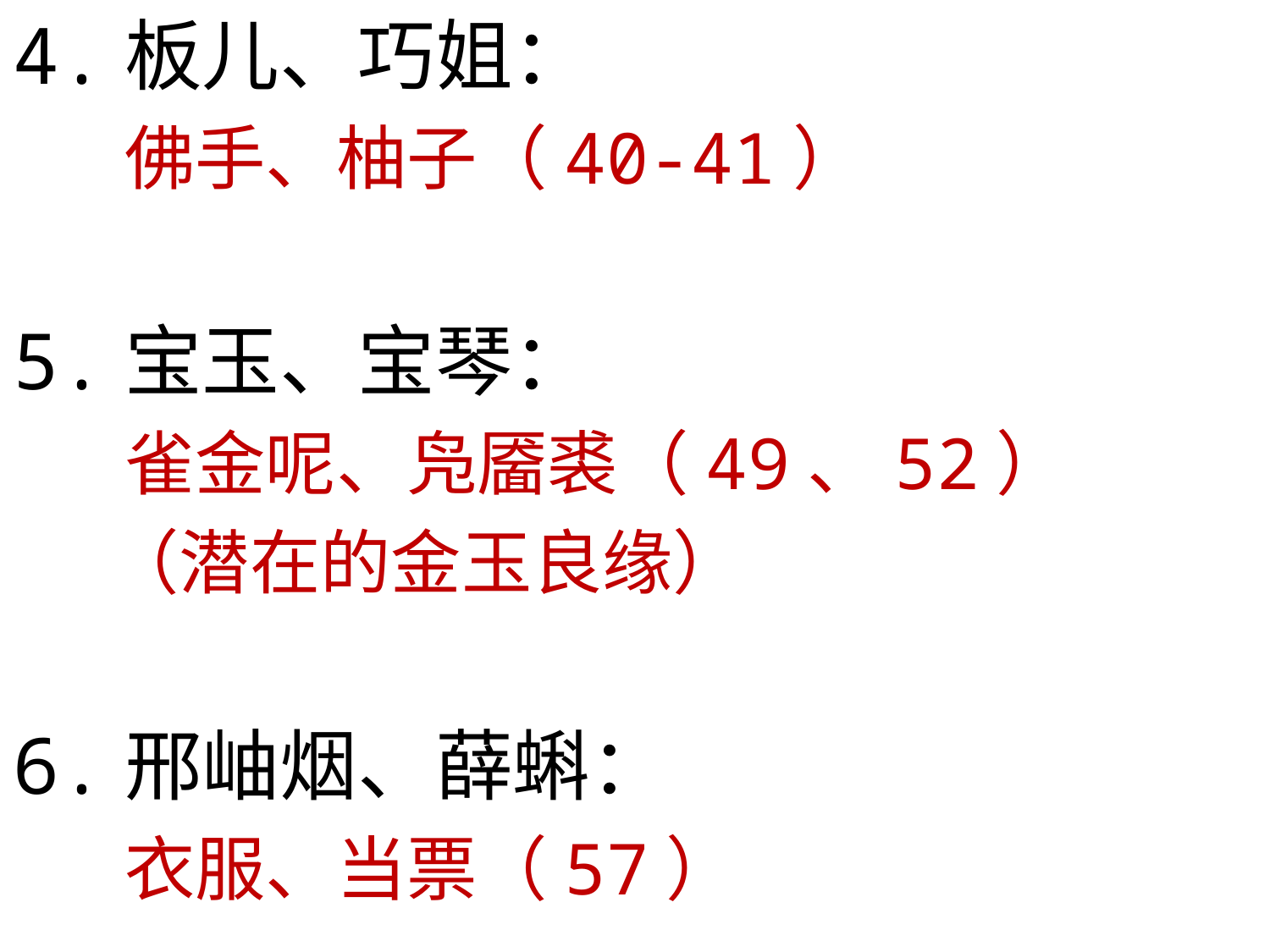

4.板儿、巧姐：
      佛手、柚子（40-41）

5.宝玉、宝琴：
      雀金呢、凫靥裘（49、52）
     （潜在的金玉良缘）

6.邢岫烟、薛蝌：
      衣服、当票（57）